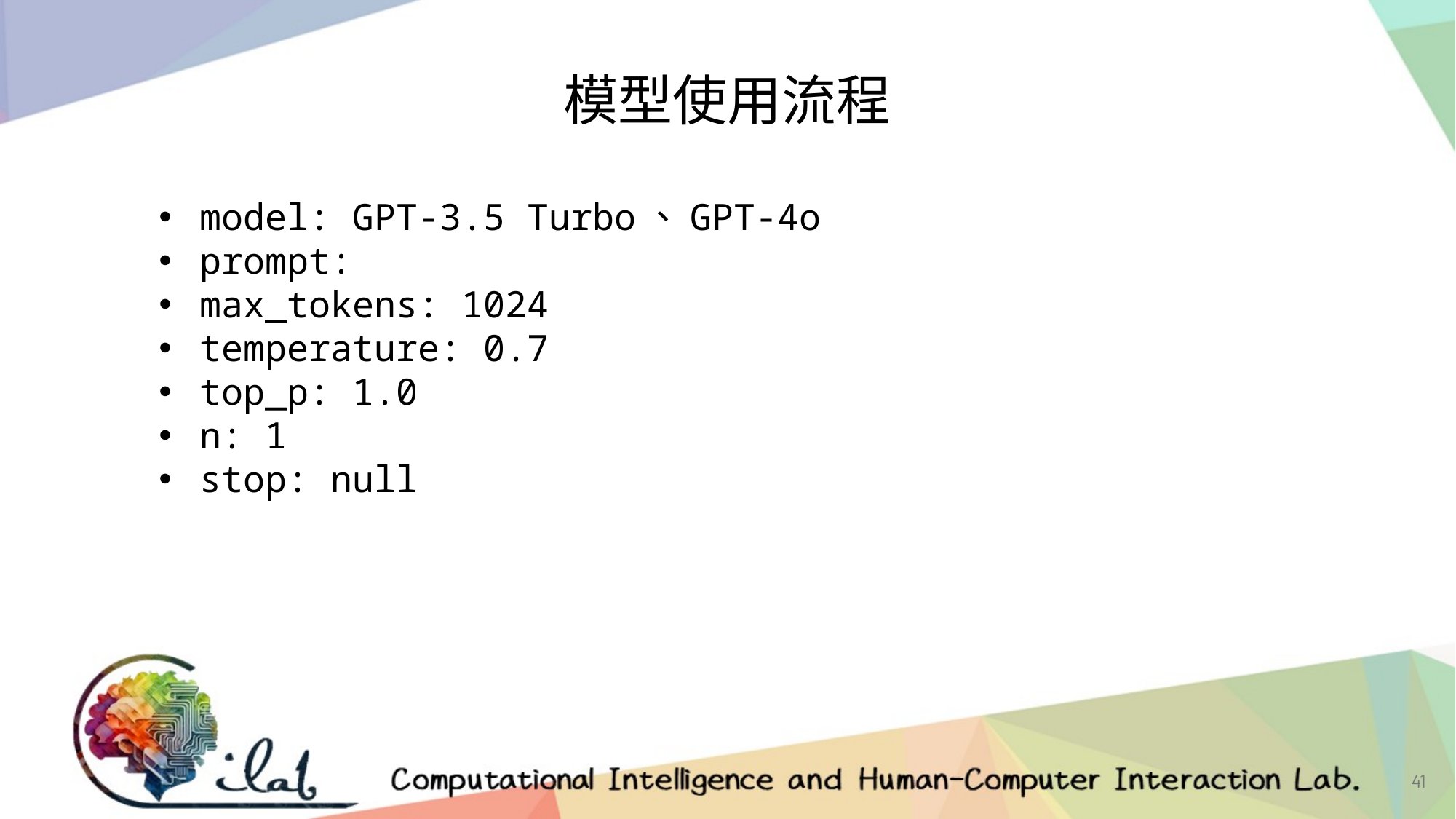

模型使用流程
model: GPT-3.5 Turbo、GPT-4o
prompt:
max_tokens: 1024
temperature: 0.7
top_p: 1.0
n: 1
stop: null
41